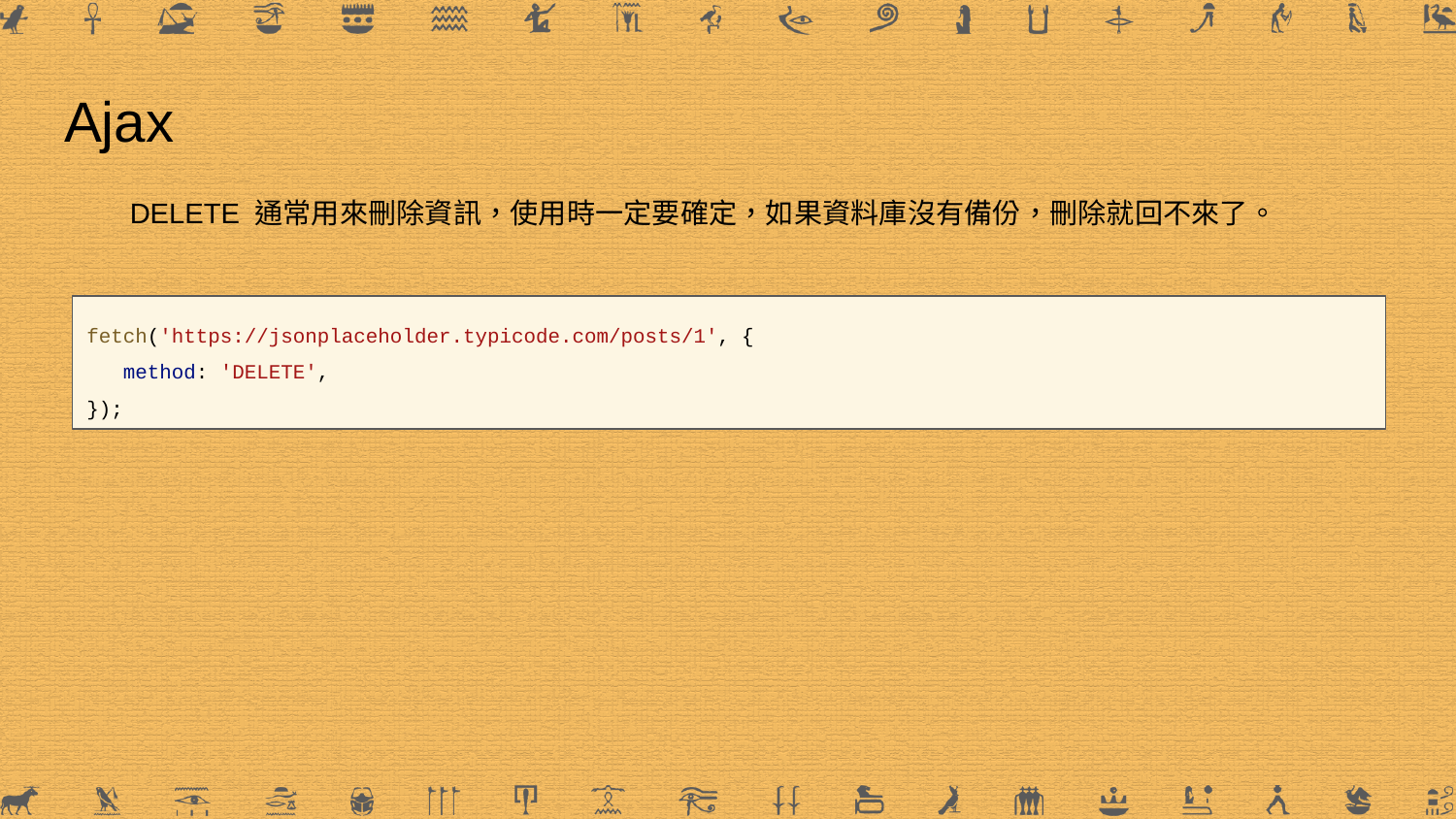

# Ajax
DELETE 通常用來刪除資訊，使用時一定要確定，如果資料庫沒有備份，刪除就回不來了。
fetch('https://jsonplaceholder.typicode.com/posts/1', {
   method: 'DELETE',
});